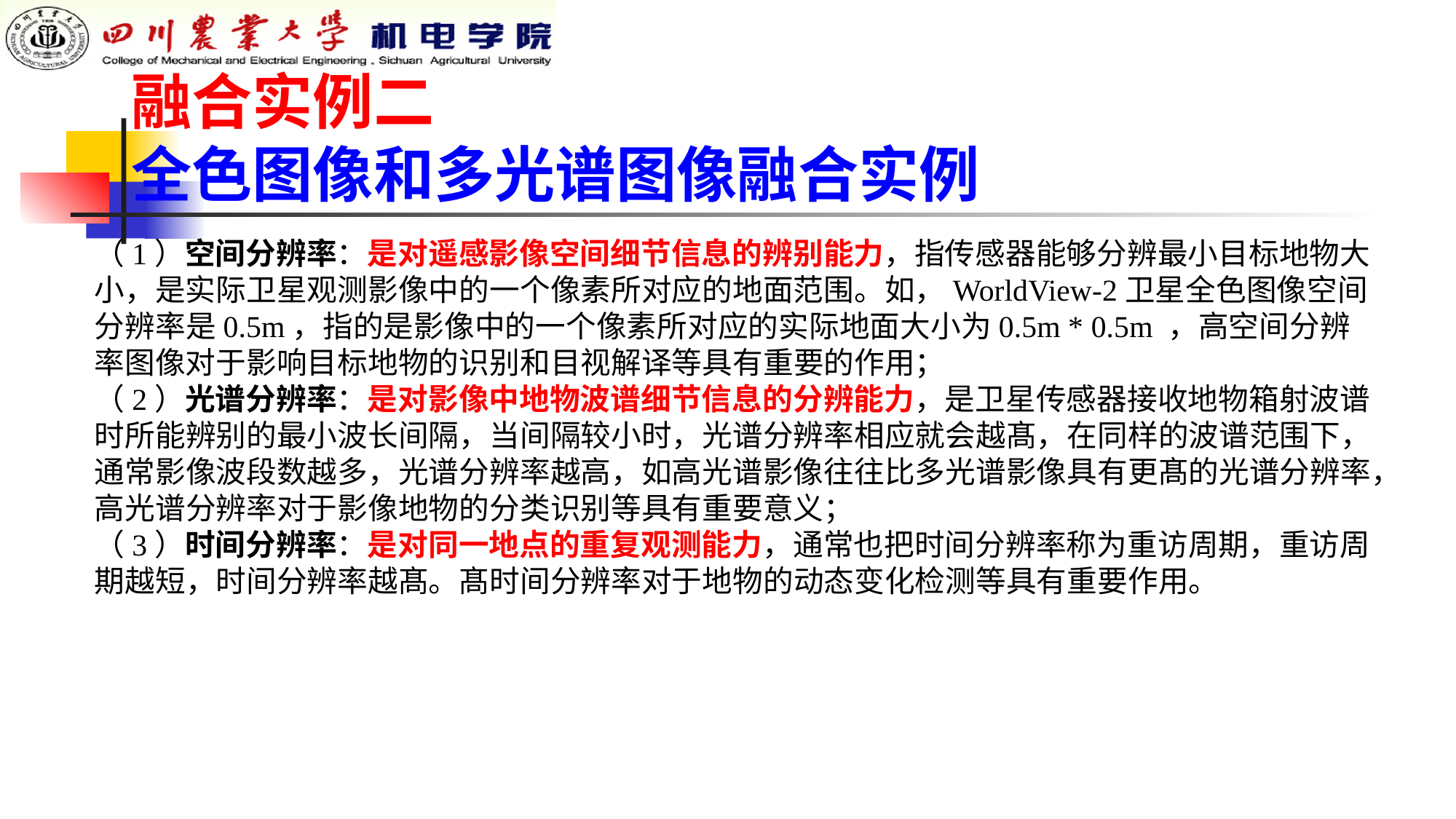

# 融合实例二 全色图像和多光谱图像融合实例
（1）空间分辨率：是对遥感影像空间细节信息的辨别能力，指传感器能够分辨最小目标地物大小，是实际卫星观测影像中的一个像素所对应的地面范围。如，WorldView-2卫星全色图像空间分辨率是0.5m，指的是影像中的一个像素所对应的实际地面大小为0.5m * 0.5m ，高空间分辨率图像对于影响目标地物的识别和目视解译等具有重要的作用；
（2）光谱分辨率：是对影像中地物波谱细节信息的分辨能力，是卫星传感器接收地物箱射波谱时所能辨别的最小波长间隔，当间隔较小时，光谱分辨率相应就会越髙，在同样的波谱范围下，通常影像波段数越多，光谱分辨率越高，如高光谱影像往往比多光谱影像具有更髙的光谱分辨率，高光谱分辨率对于影像地物的分类识别等具有重要意义；
（3）时间分辨率：是对同一地点的重复观测能力，通常也把时间分辨率称为重访周期，重访周期越短，时间分辨率越髙。髙时间分辨率对于地物的动态变化检测等具有重要作用。